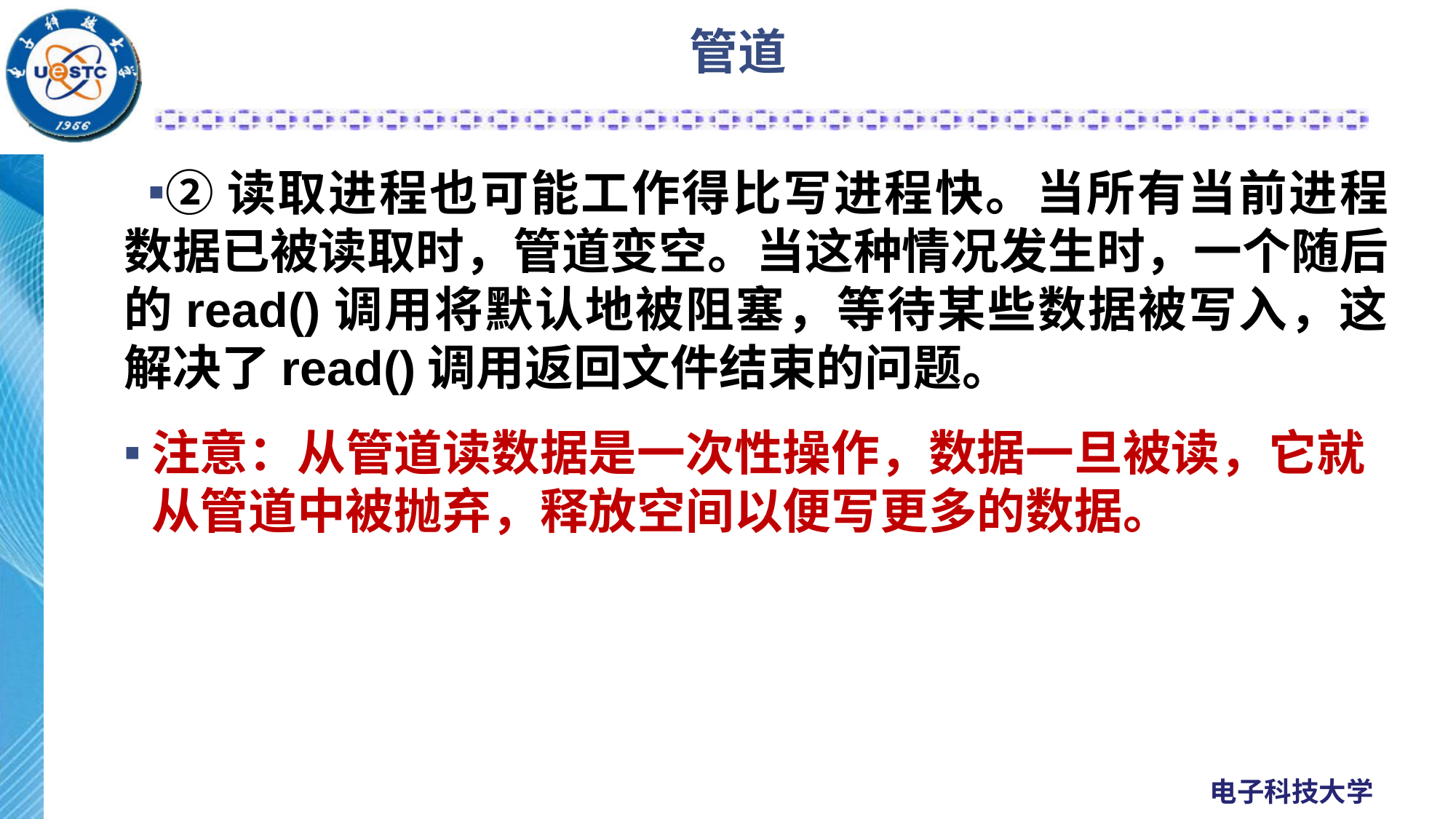

# 管道
②读取进程也可能工作得比写进程快。当所有当前进程数据已被读取时，管道变空。当这种情况发生时，一个随后的read()调用将默认地被阻塞，等待某些数据被写入，这解决了read()调用返回文件结束的问题。
注意：从管道读数据是一次性操作，数据一旦被读，它就从管道中被抛弃，释放空间以便写更多的数据。